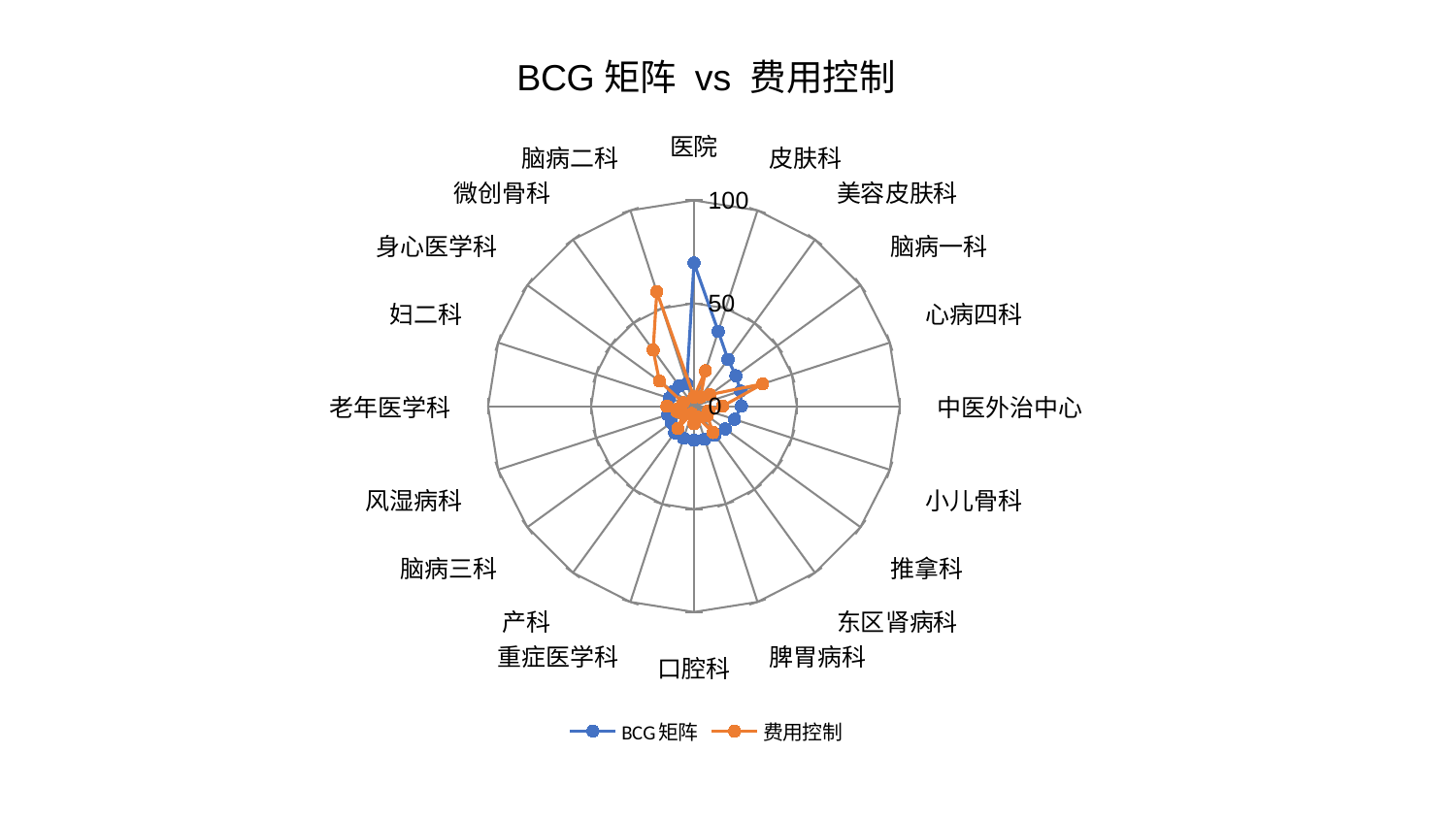

### Chart: BCG矩阵 vs 费用控制

| Category | BCG矩阵 | 费用控制 |
|---|---|---|
| 医院 | 69.58310347946944 | 4.414616162709432 |
| 皮肤科 | 38.2013523061798 | 18.080167552098303 |
| 美容皮肤科 | 28.12475777463405 | 5.516862802126918 |
| 脑病一科 | 25.21997983206251 | 9.53592326764381 |
| 心病四科 | 23.799894053051265 | 35.110712415814724 |
| 中医外治中心 | 23.046771515544297 | 13.945418131106578 |
| 小儿骨科 | 20.70724899794976 | 7.427925027365074 |
| 推拿科 | 18.83736658682013 | 7.950674430727085 |
| 东区肾病科 | 17.31886415456539 | 15.83393382106001 |
| 脾胃病科 | 16.86398599474045 | 5.671297532285484 |
| 口腔科 | 16.519210777592736 | 8.566008045353323 |
| 重症医学科 | 16.374669931589537 | 3.7543797907048386 |
| 产科 | 15.941122256457627 | 13.394443168604276 |
| 脑病三科 | 13.586693581564926 | 6.279928131470196 |
| 风湿病科 | 13.408701587378255 | 8.616897649912152 |
| 老年医学科 | 12.697319051148249 | 13.142375672599934 |
| 妇二科 | 12.67332923582121 | 5.433200734807296 |
| 身心医学科 | 12.31827652925058 | 20.749311909070094 |
| 微创骨科 | 12.158545902525459 | 33.72675744661079 |
| 脑病二科 | 11.410423775125997 | 58.4621399390075 |
80